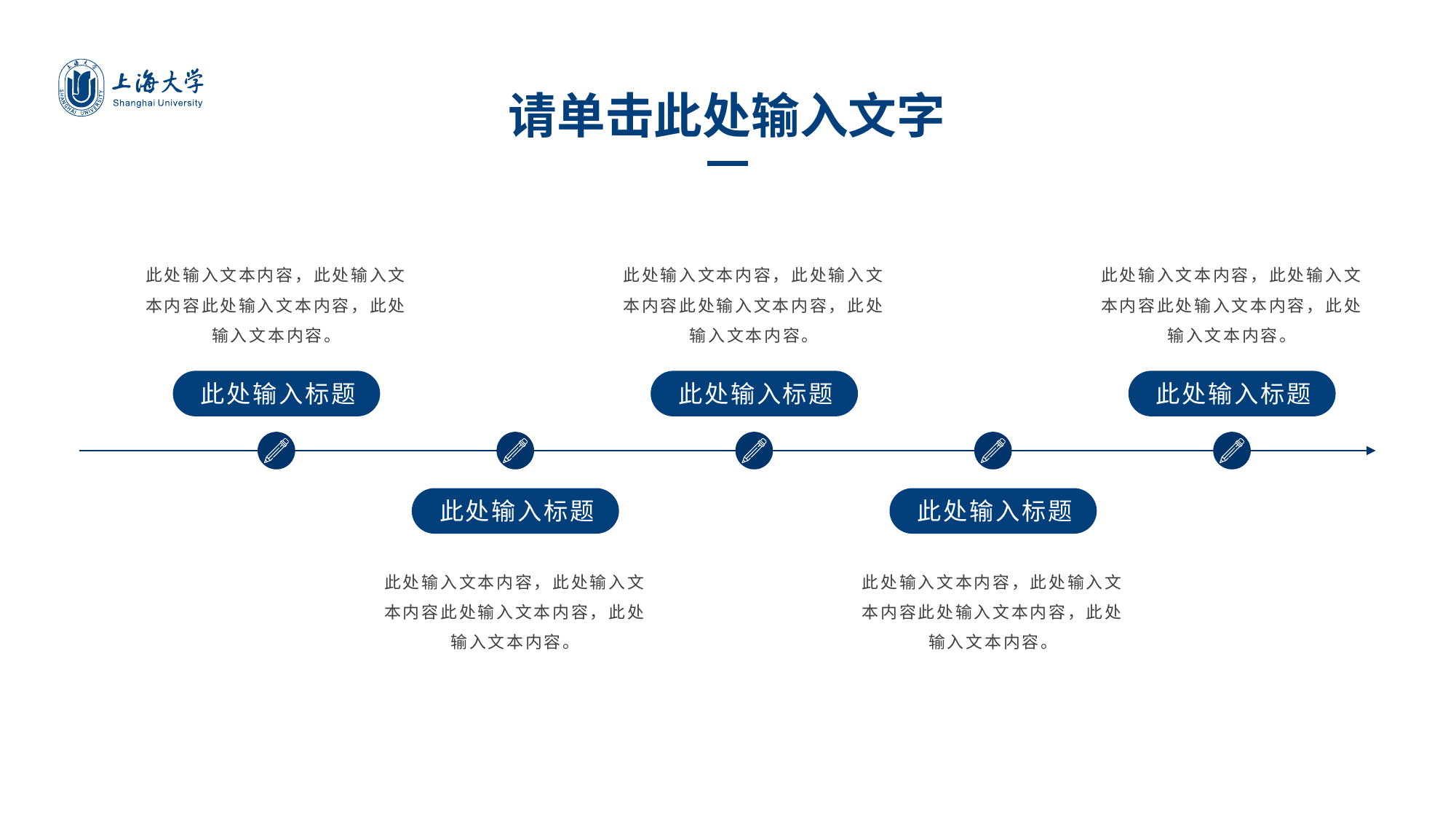

请单击此处输入文字

此处输入文本内容，此处输入文本内容此处输入文本内容，此处输入文本内容。

此处输入标题

此处输入文本内容，此处输入文本内容此处输入文本内容，此处输入文本内容。

此处输入标题

此处输入文本内容，此处输入文本内容此处输入文本内容，此处输入文本内容。

此处输入标题

此处输入标题
此处输入文本内容，此处输入文本内容此处输入文本内容，此处输入文本内容。

此处输入标题
此处输入文本内容，此处输入文本内容此处输入文本内容，此处输入文本内容。